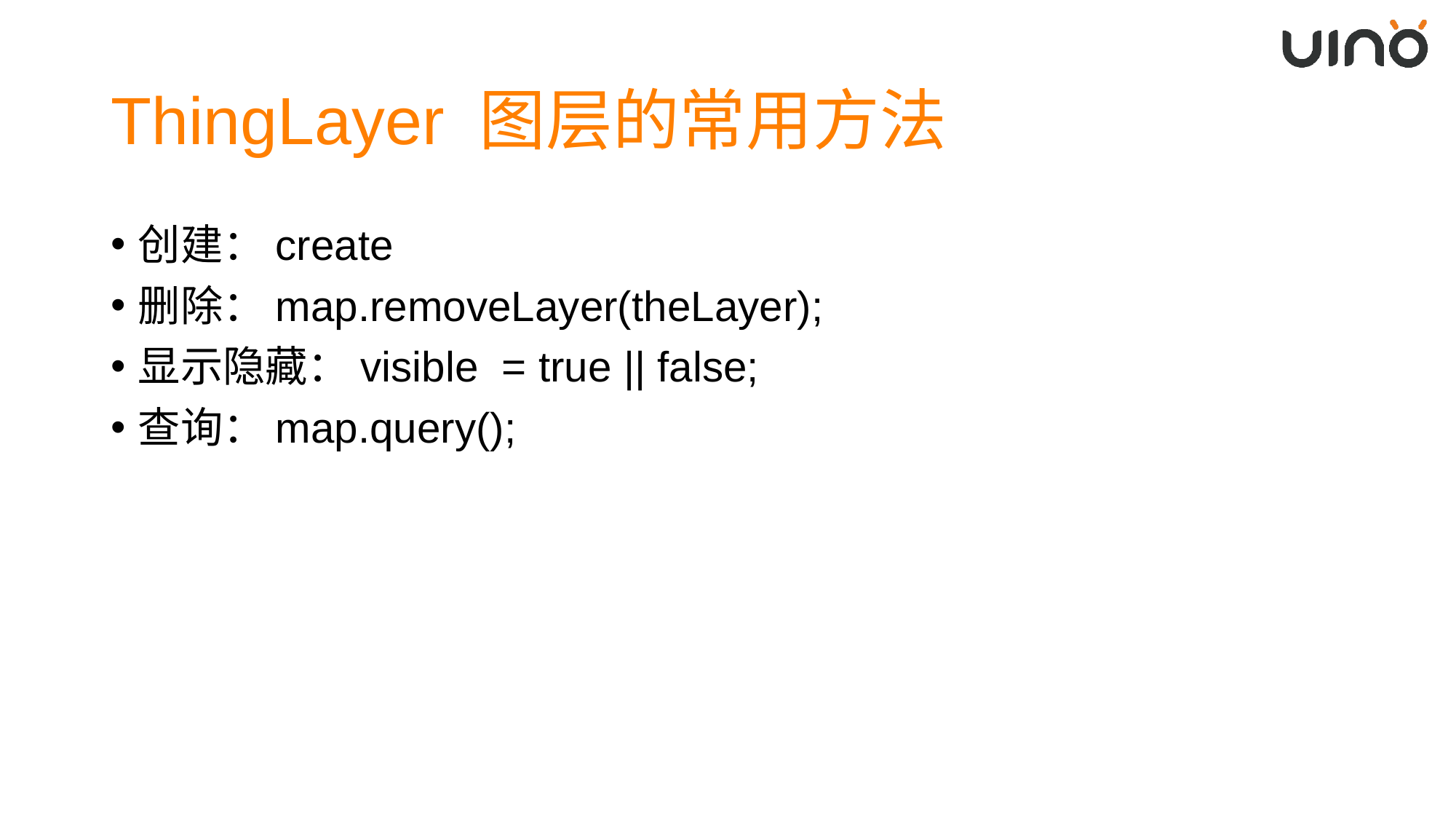

# ThingLayer 图层的常用方法
创建：create
删除：map.removeLayer(theLayer);
显示隐藏：visible  = true || false;
查询：map.query();